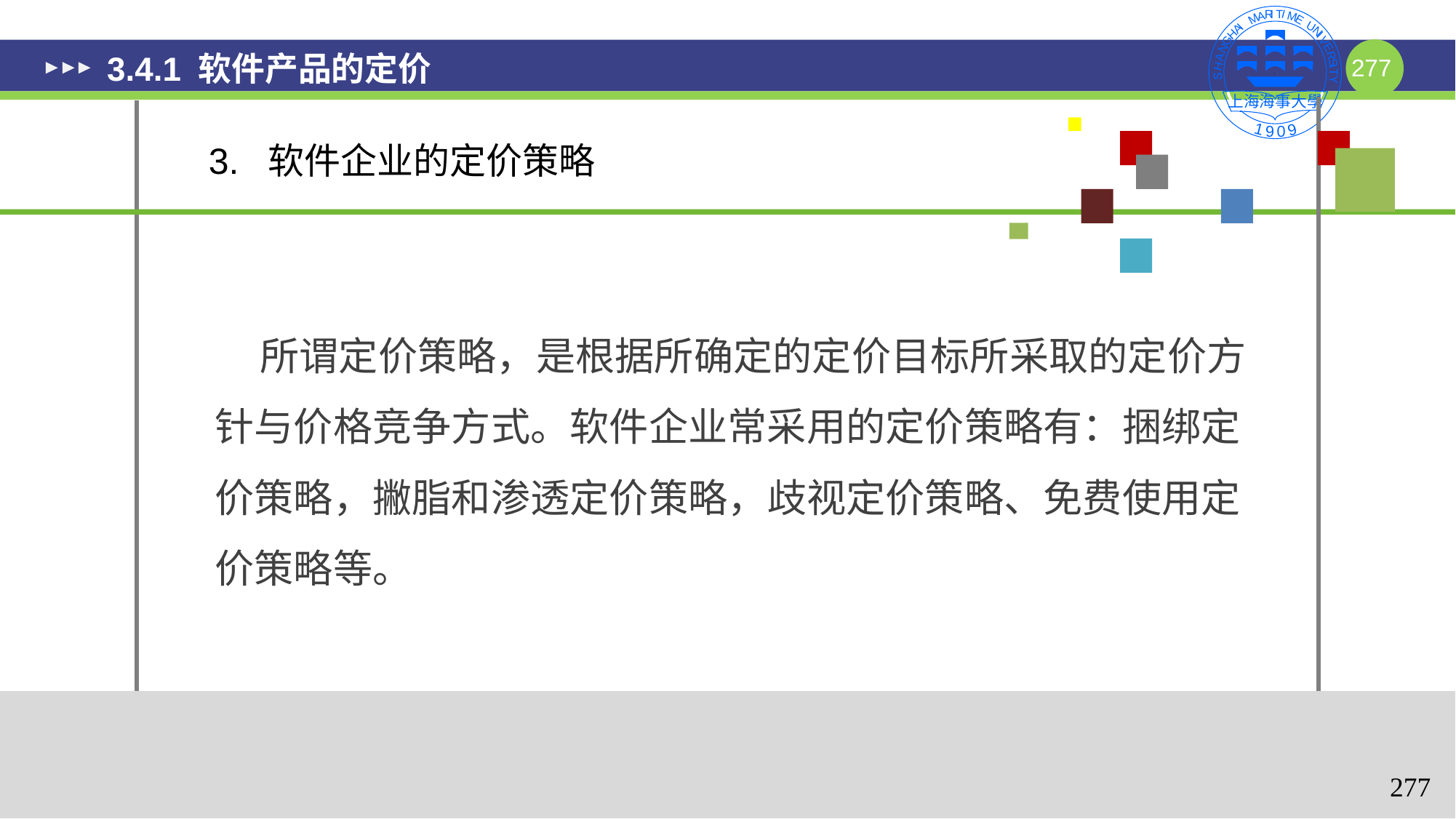

# 3.4.1 软件产品的定价

3.  软件企业的定价策略

    所谓定价策略，是根据所确定的定价目标所采取的定价方针与价格竞争方式。软件企业常采用的定价策略有：捆绑定价策略，撇脂和渗透定价策略，歧视定价策略、免费使用定价策略等。

277
277